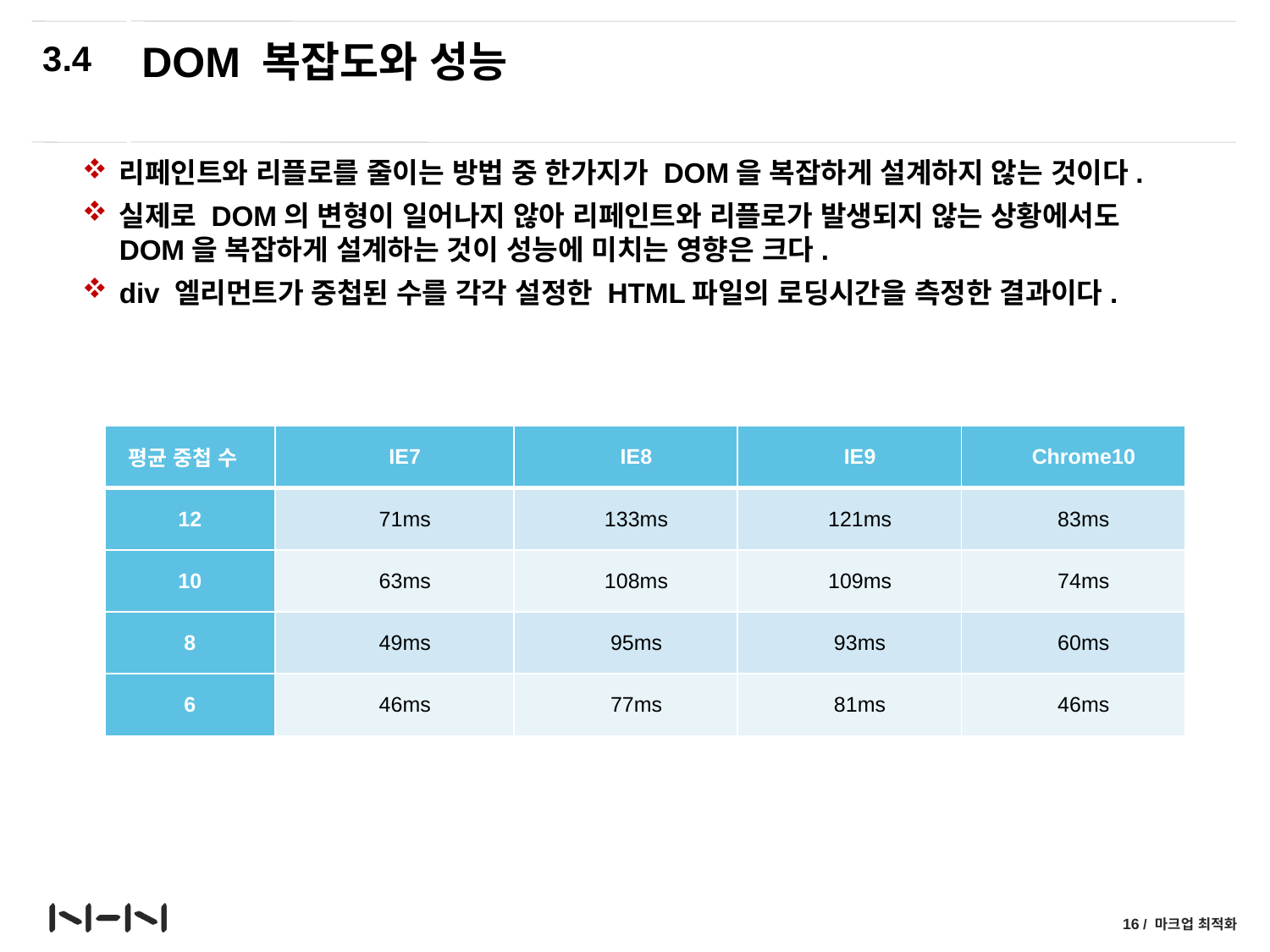

3.4
# DOM 복잡도와 성능
리페인트와 리플로를 줄이는 방법 중 한가지가 DOM을 복잡하게 설계하지 않는 것이다.
실제로 DOM의 변형이 일어나지 않아 리페인트와 리플로가 발생되지 않는 상황에서도 DOM을 복잡하게 설계하는 것이 성능에 미치는 영향은 크다.
div 엘리먼트가 중첩된 수를 각각 설정한 HTML파일의 로딩시간을 측정한 결과이다.

| 평균 중첩 수 | IE7 | IE8 | IE9 | Chrome10 |
| --- | --- | --- | --- | --- |
| 12 | 71ms | 133ms | 121ms | 83ms |
| 10 | 63ms | 108ms | 109ms | 74ms |
| 8 | 49ms | 95ms | 93ms | 60ms |
| 6 | 46ms | 77ms | 81ms | 46ms |